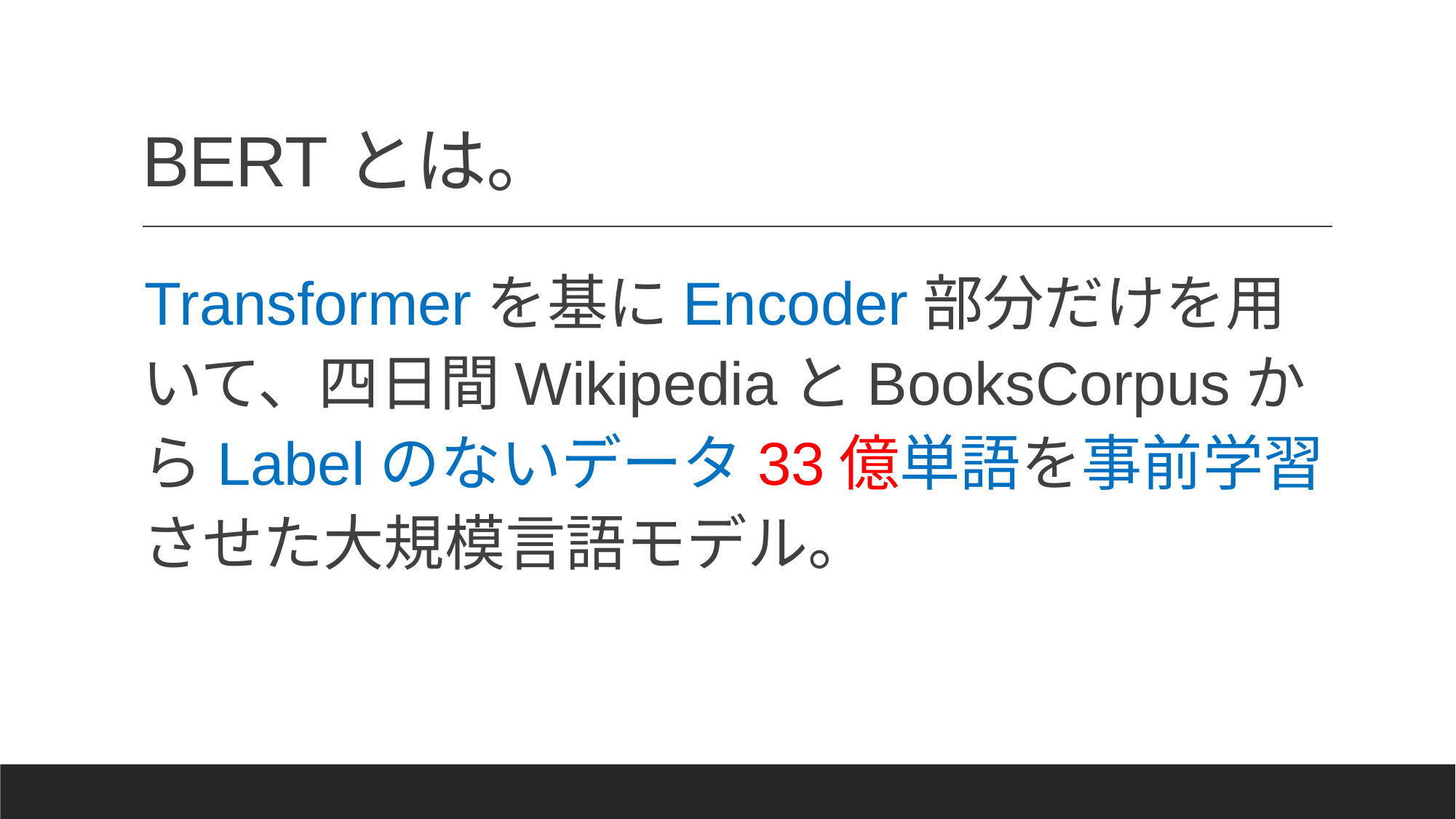

# BERTとは。
Transformerを基にEncoder部分だけを用いて、四日間WikipediaとBooksCorpusからLabelのないデータ33億単語を事前学習させた大規模言語モデル。